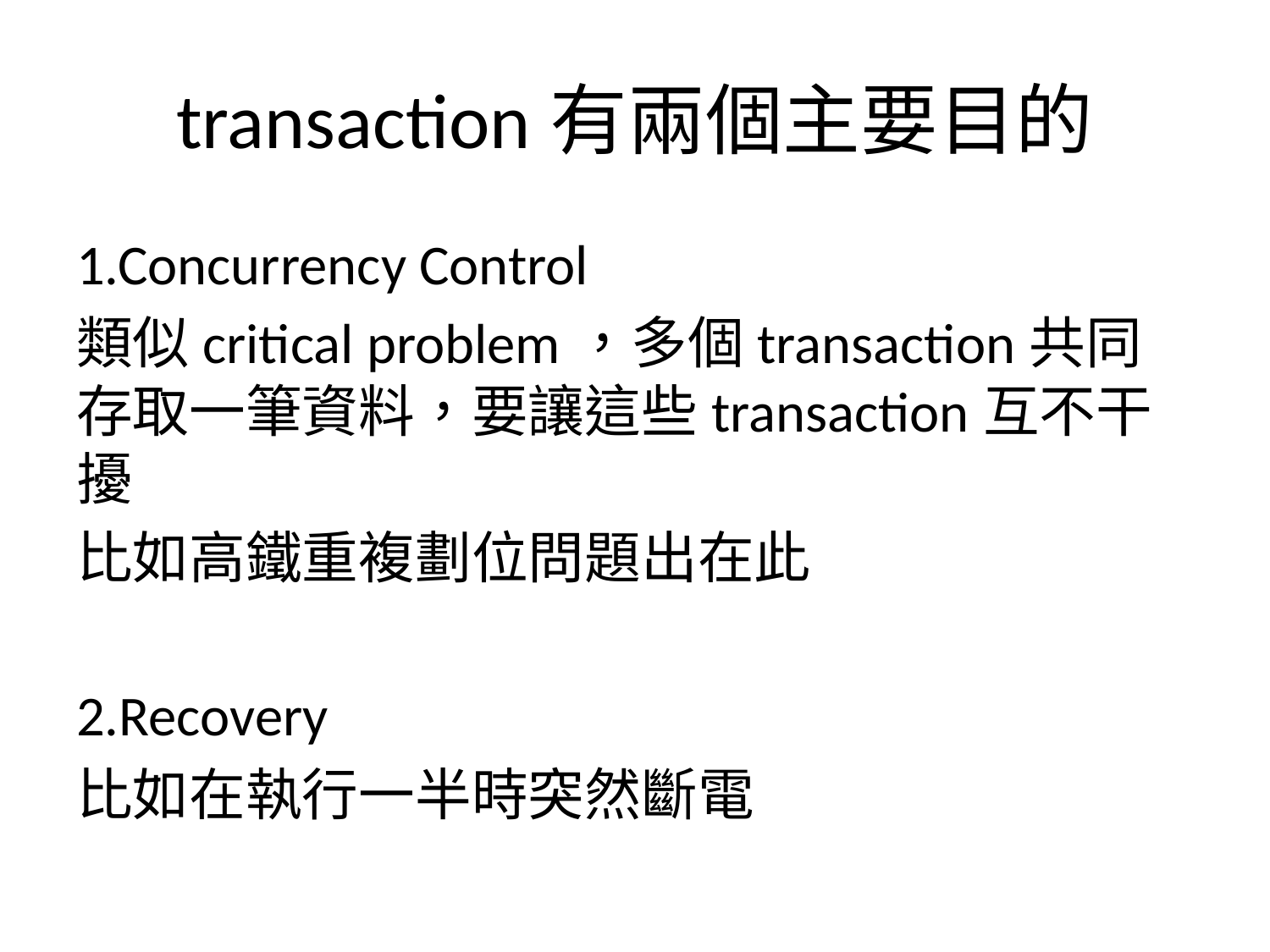

# transaction有兩個主要目的
1.Concurrency Control
類似critical problem，多個transaction共同存取一筆資料，要讓這些transaction互不干擾
比如高鐵重複劃位問題出在此

2.Recovery
比如在執行一半時突然斷電